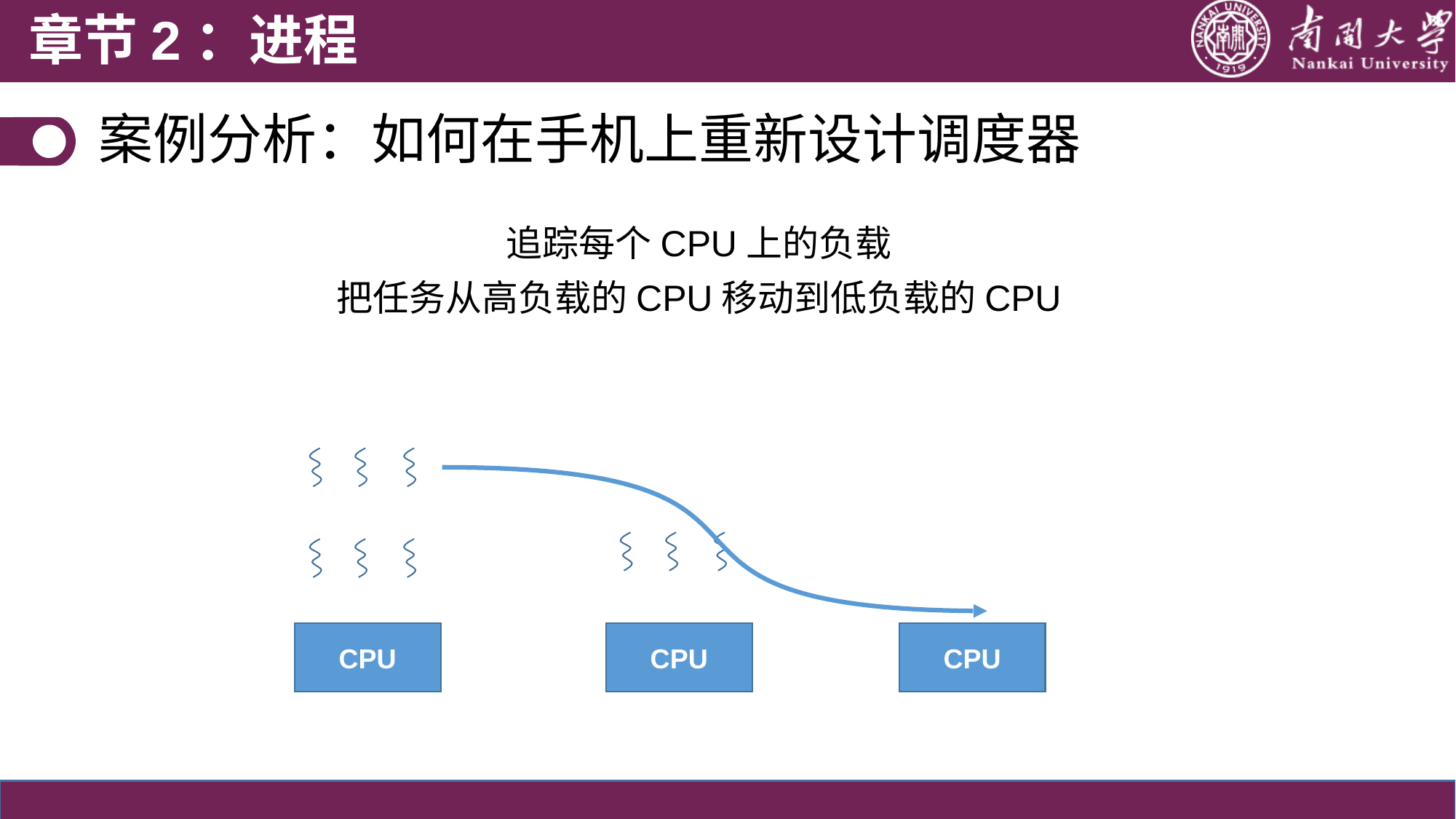

章节2：进程
案例分析：如何在手机上重新设计调度器

追踪每个CPU上的负载
把任务从高负载的CPU移动到低负载的CPU

CPU
CPU
CPU